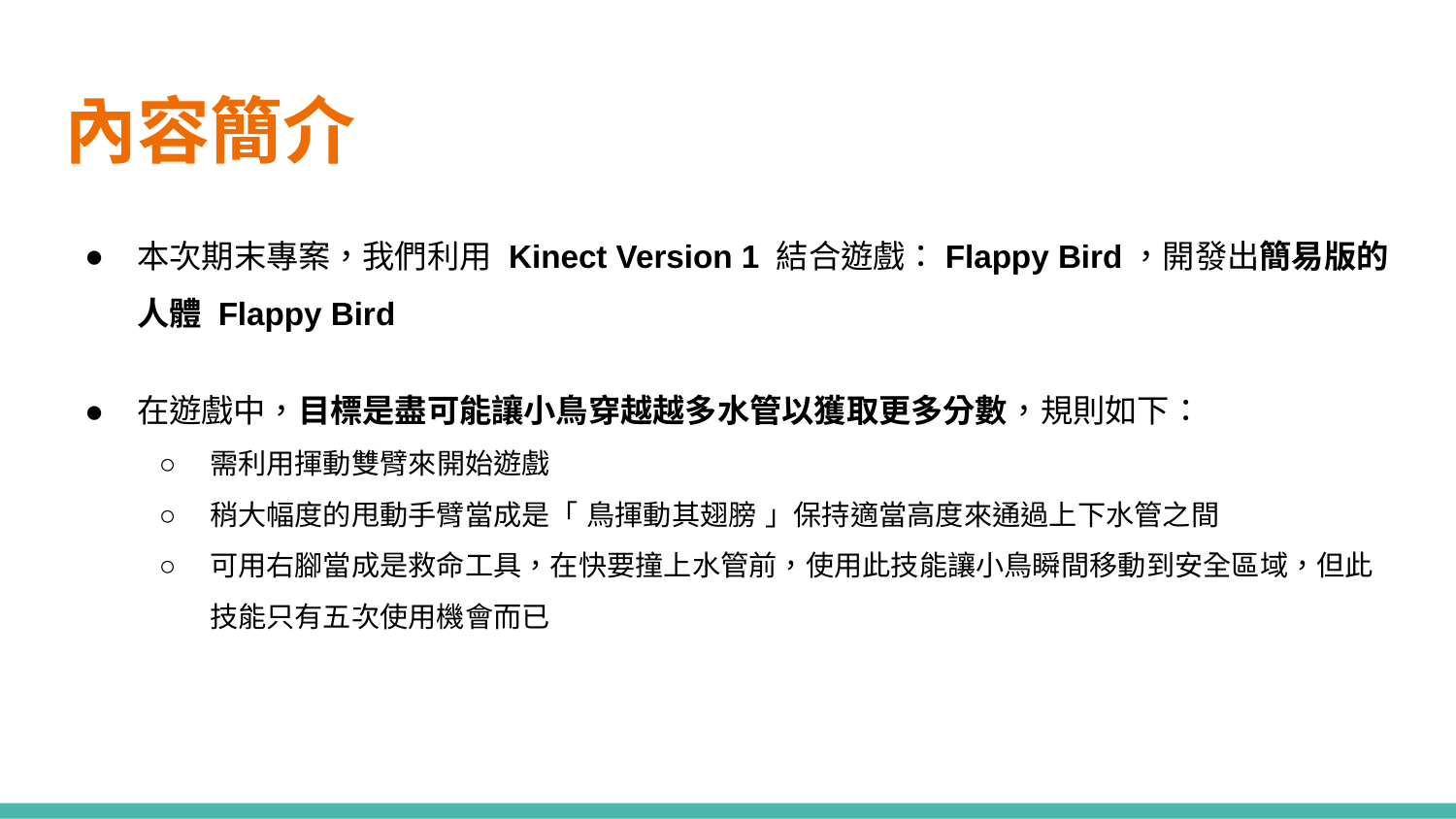

# 內容簡介
本次期末專案，我們利用 Kinect Version 1 結合遊戲：Flappy Bird，開發出簡易版的人體 Flappy Bird
在遊戲中，目標是盡可能讓小鳥穿越越多水管以獲取更多分數，規則如下：
需利用揮動雙臂來開始遊戲
稍大幅度的甩動手臂當成是「 鳥揮動其翅膀 」保持適當高度來通過上下水管之間
可用右腳當成是救命工具，在快要撞上水管前，使用此技能讓小鳥瞬間移動到安全區域，但此技能只有五次使用機會而已